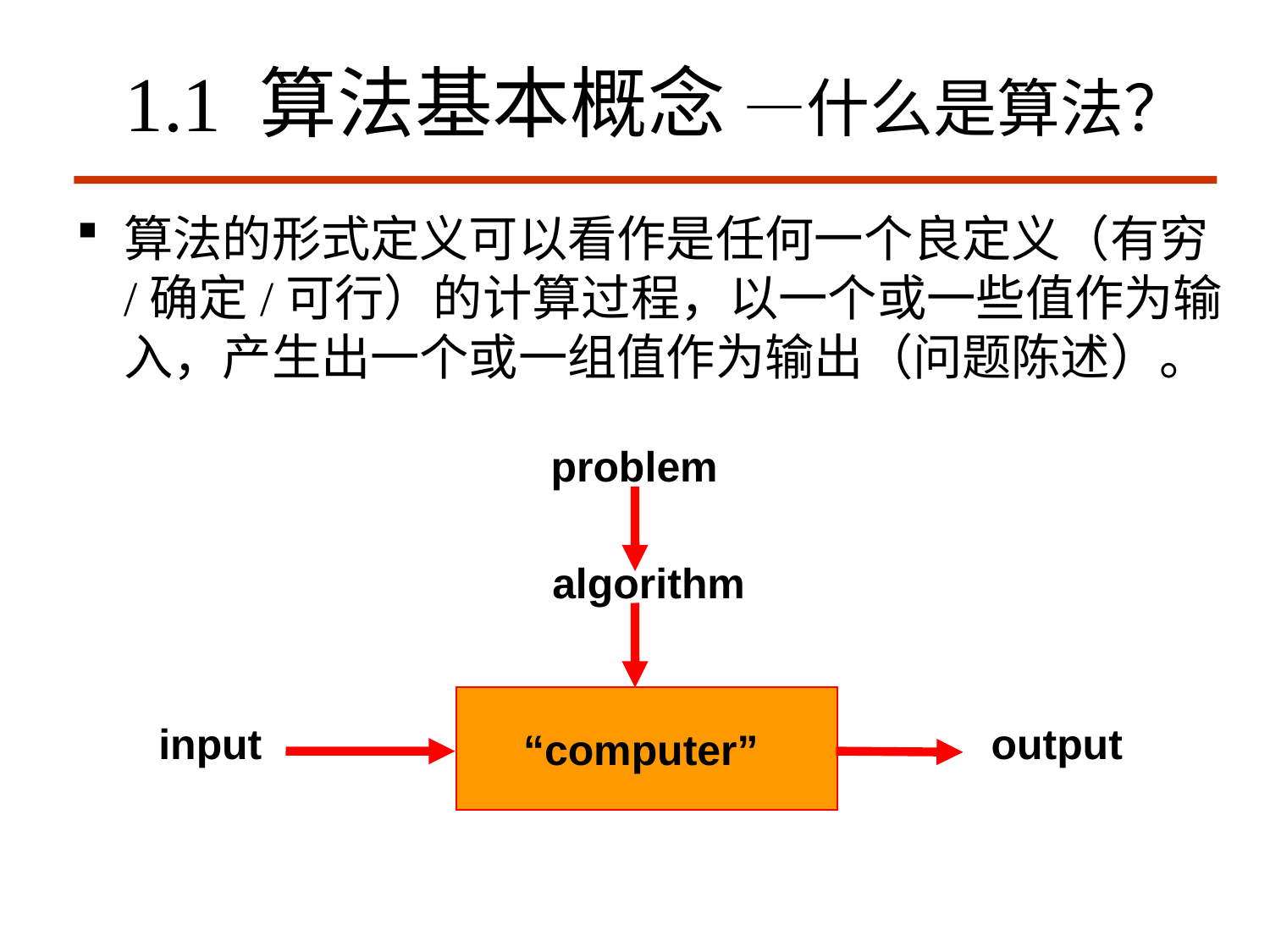

# 1.1 算法基本概念 —什么是算法？
算法的形式定义可以看作是任何一个良定义（有穷/确定/可行）的计算过程，以一个或一些值作为输入，产生出一个或一组值作为输出（问题陈述）。
 problem
algorithm
“computer”
input
output